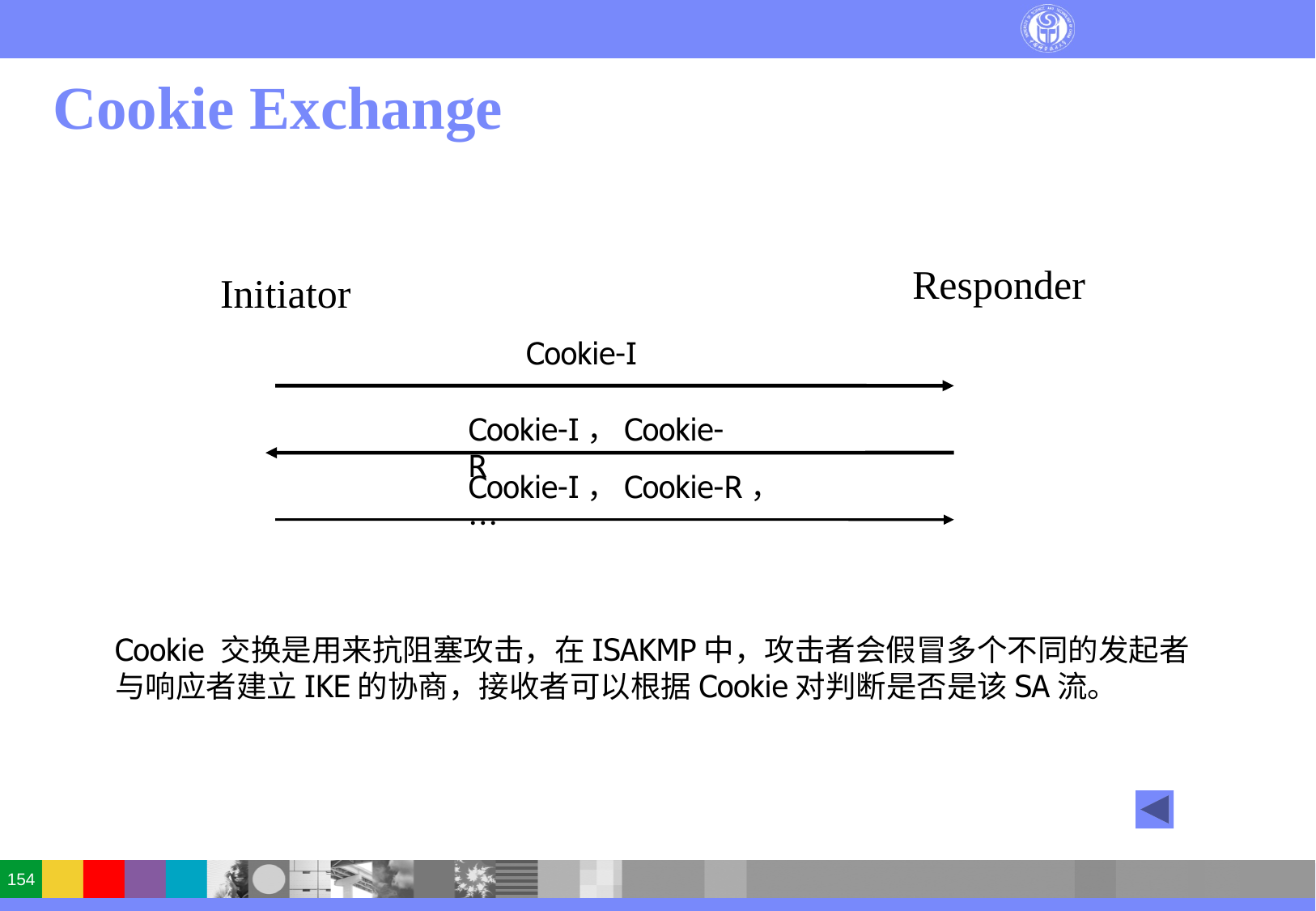

# Cookie Exchange
Responder
Initiator
Cookie-I

Cookie-I，Cookie-R

Cookie-I，Cookie-R，…

Cookie 交换是用来抗阻塞攻击，在ISAKMP中，攻击者会假冒多个不同的发起者与响应者建立IKE的协商，接收者可以根据Cookie对判断是否是该SA流。